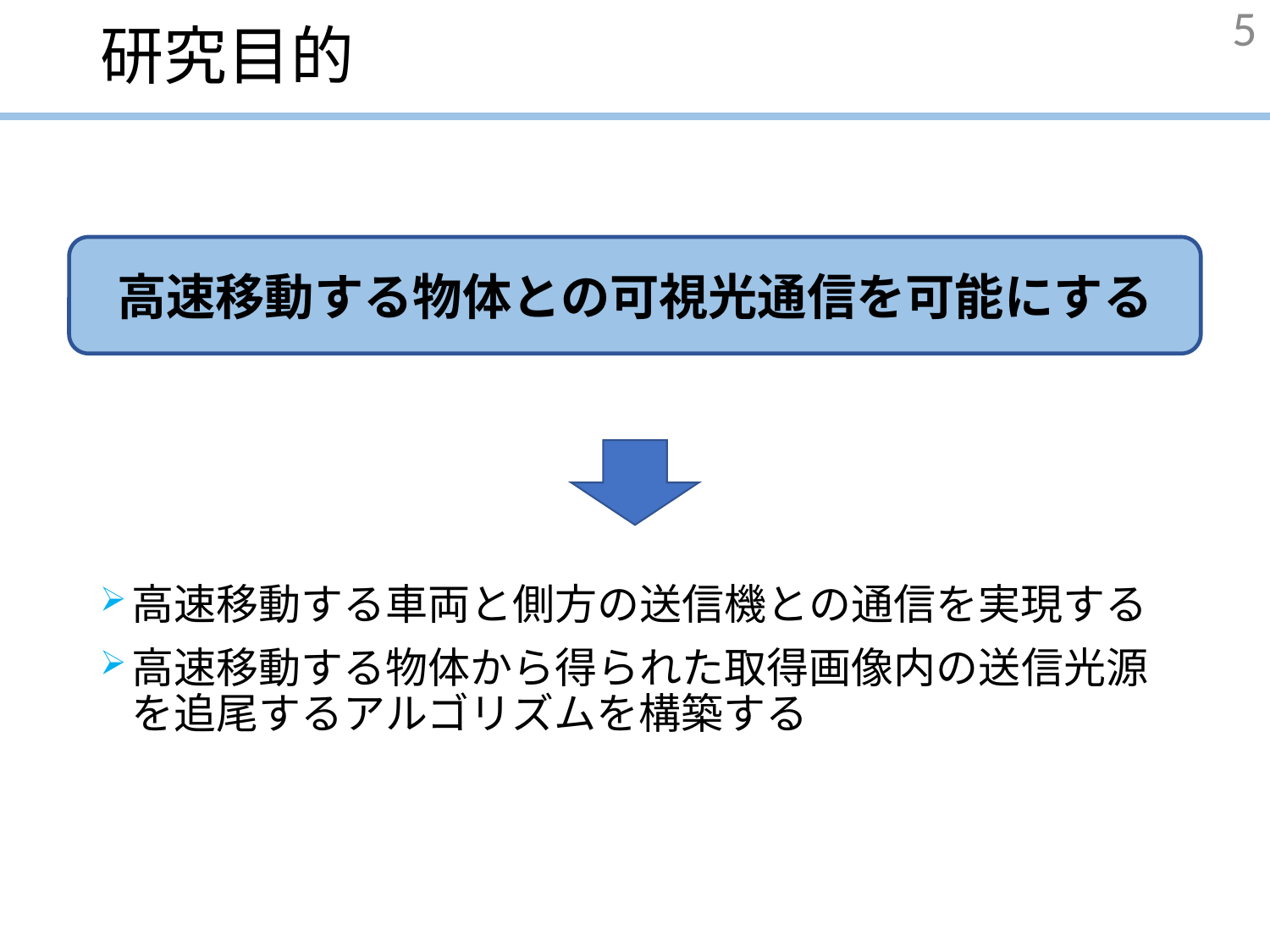

# 研究目的
5

高速移動する車両と側方の送信機との通信を実現する
高速移動する物体から得られた取得画像内の送信光源を追尾するアルゴリズムを構築する
高速移動する物体との可視光通信を可能にする